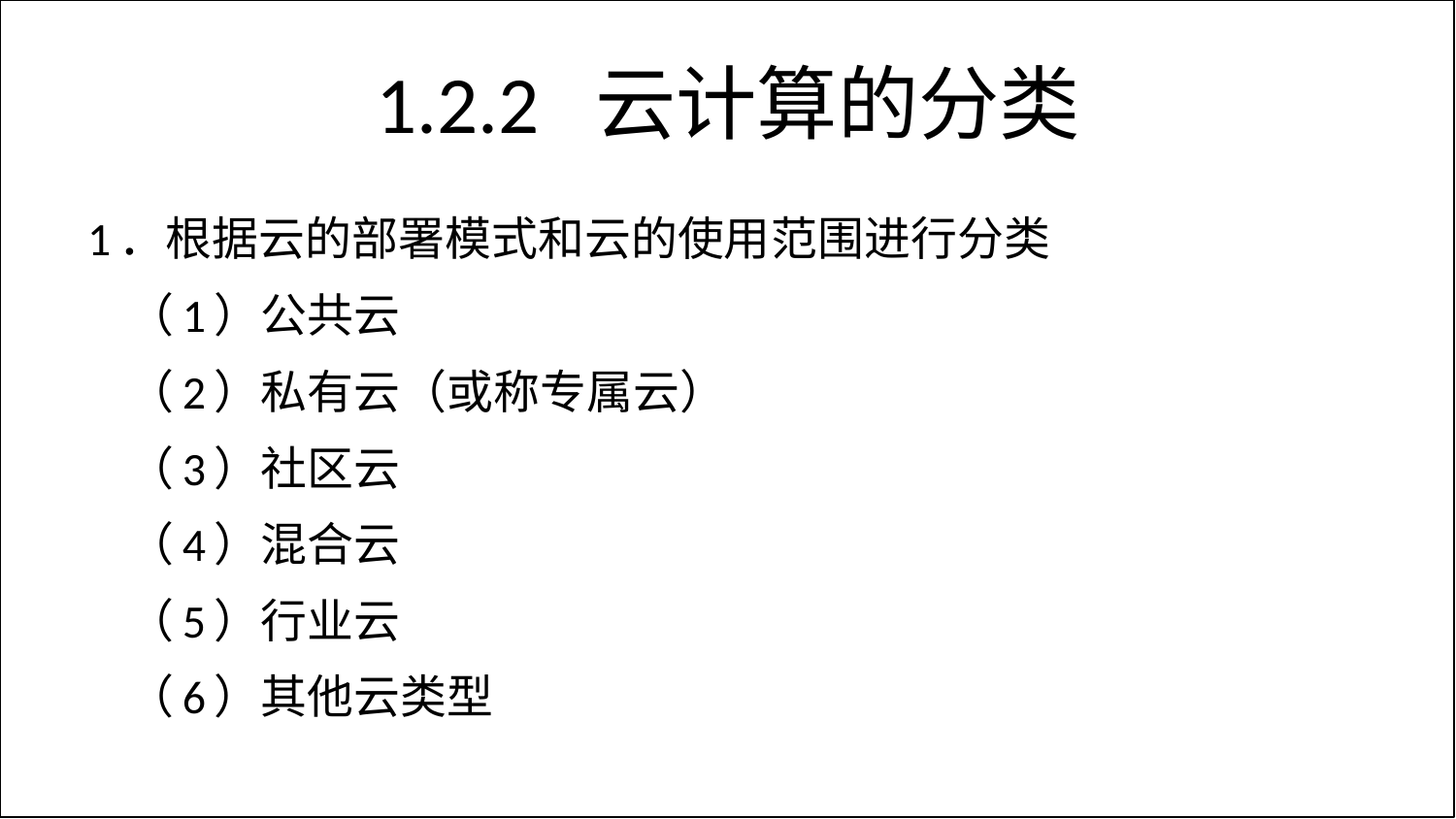

# 1.2.2  云计算的分类
1．根据云的部署模式和云的使用范围进行分类
（1）公共云
（2）私有云（或称专属云）
（3）社区云
（4）混合云
（5）行业云
（6）其他云类型